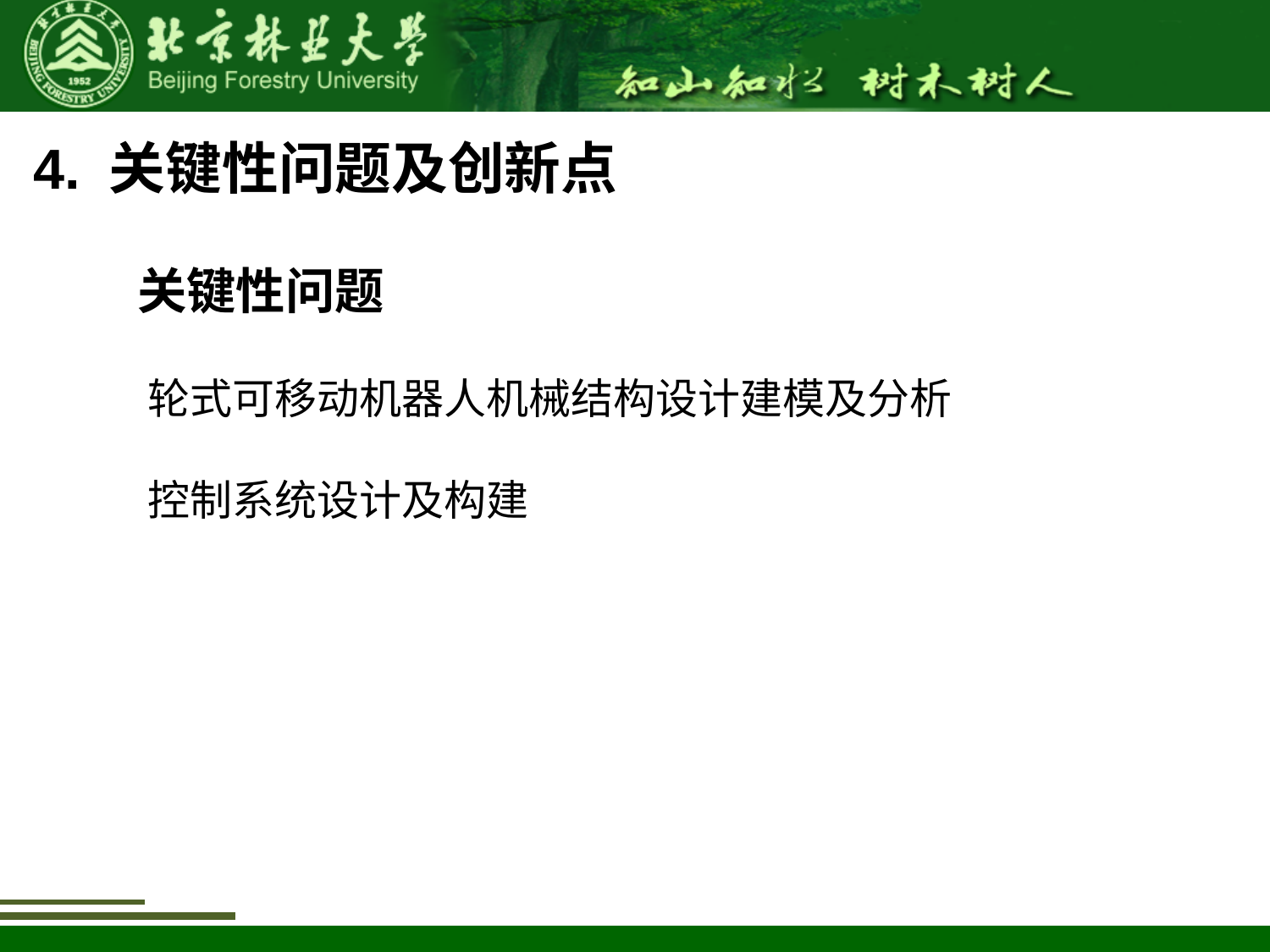

4. 关键性问题及创新点
关键性问题

轮式可移动机器人机械结构设计建模及分析
控制系统设计及构建